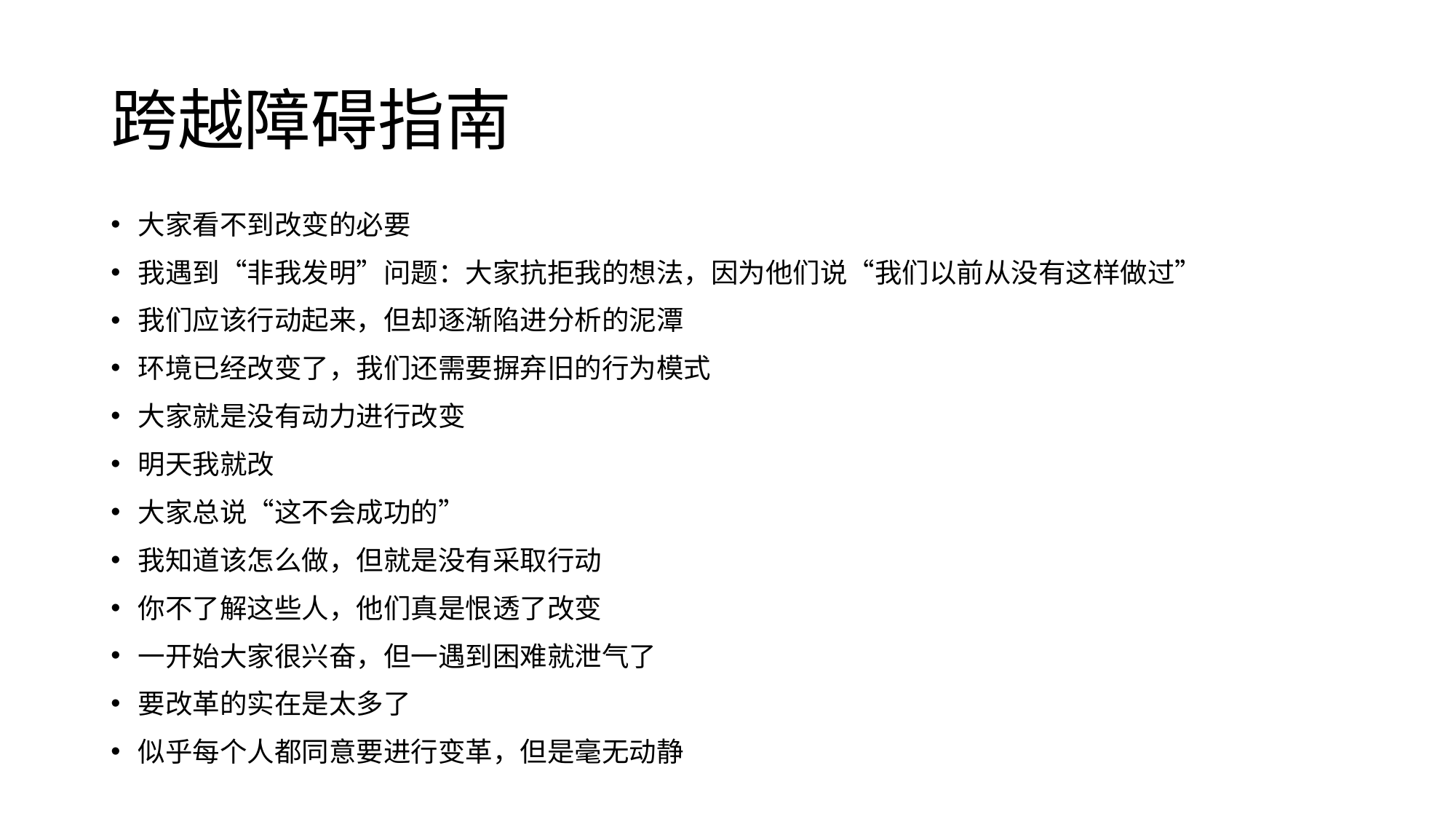

# 跨越障碍指南
大家看不到改变的必要
我遇到“非我发明”问题：大家抗拒我的想法，因为他们说“我们以前从没有这样做过”
我们应该行动起来，但却逐渐陷进分析的泥潭
环境已经改变了，我们还需要摒弃旧的行为模式
大家就是没有动力进行改变
明天我就改
大家总说“这不会成功的”
我知道该怎么做，但就是没有采取行动
你不了解这些人，他们真是恨透了改变
一开始大家很兴奋，但一遇到困难就泄气了
要改革的实在是太多了
似乎每个人都同意要进行变革，但是毫无动静